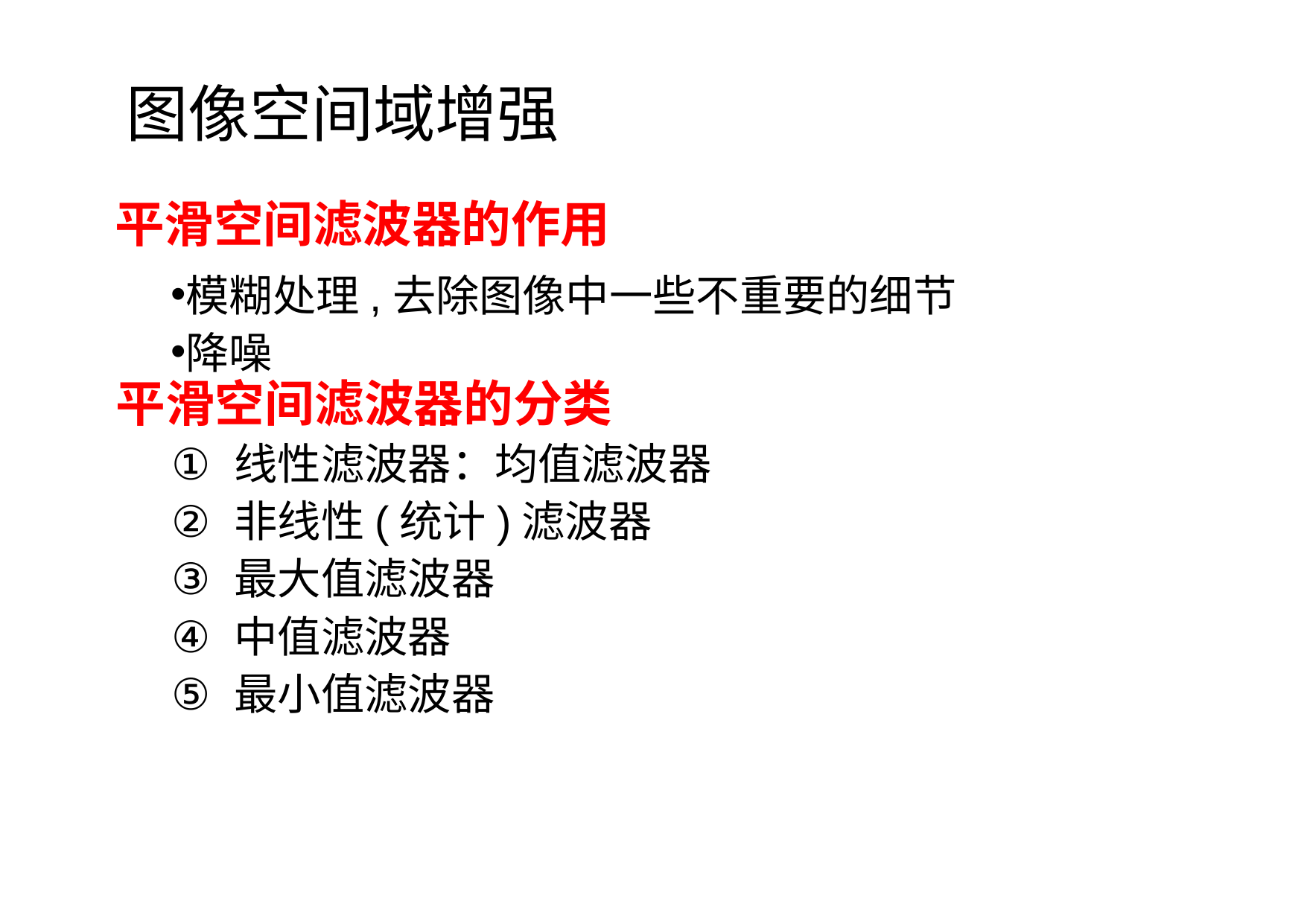

图像空间域增强
平滑空间滤波器的作用
模糊处理,去除图像中一些不重要的细节
降噪
平滑空间滤波器的分类
线性滤波器：均值滤波器
非线性(统计)滤波器
最大值滤波器
中值滤波器
最小值滤波器